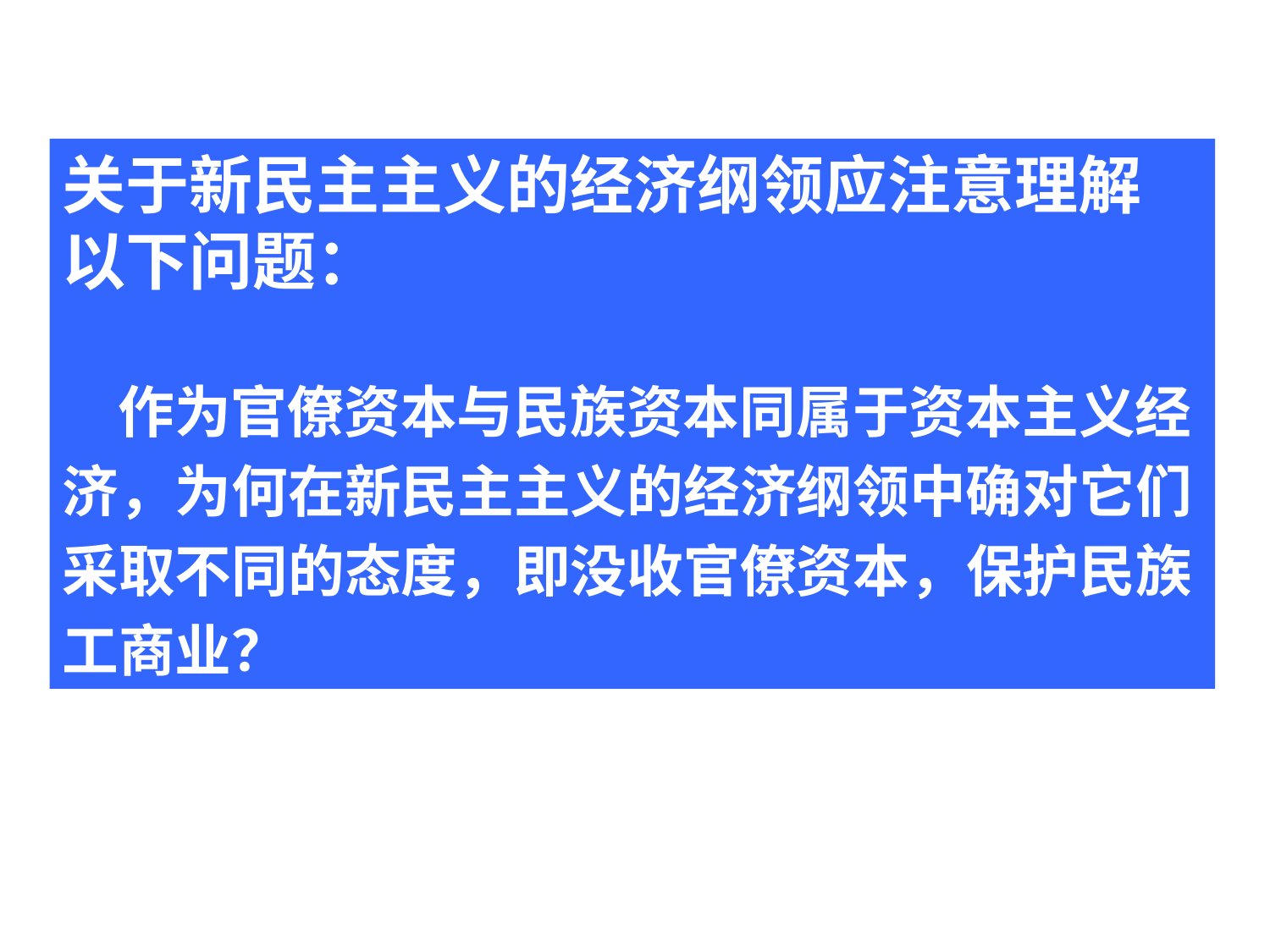

关于新民主主义的经济纲领应注意理解以下问题：

    作为官僚资本与民族资本同属于资本主义经济，为何在新民主主义的经济纲领中确对它们采取不同的态度，即没收官僚资本，保护民族工商业？